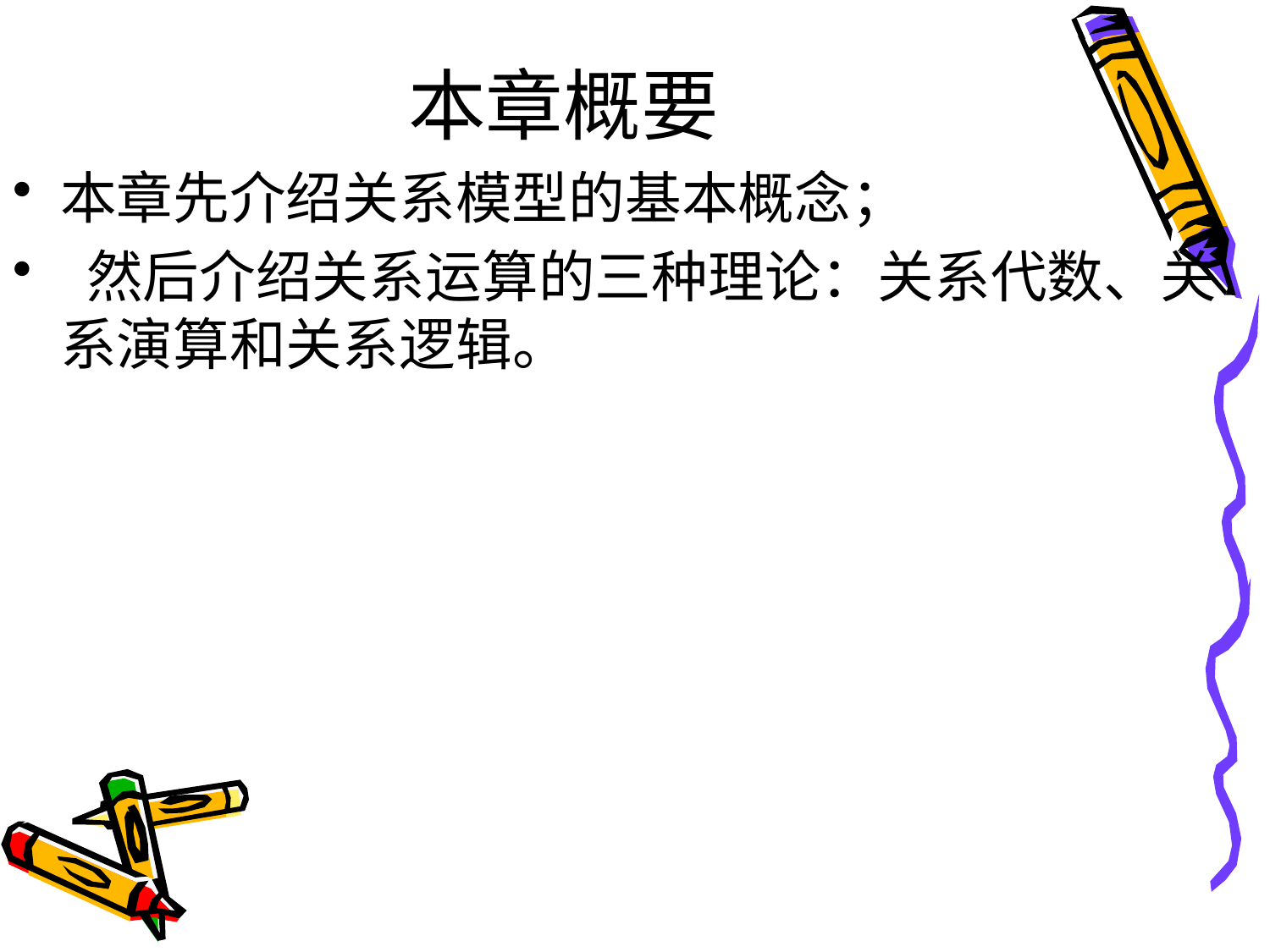

# 本章概要
本章先介绍关系模型的基本概念；
 然后介绍关系运算的三种理论：关系代数、关系演算和关系逻辑。